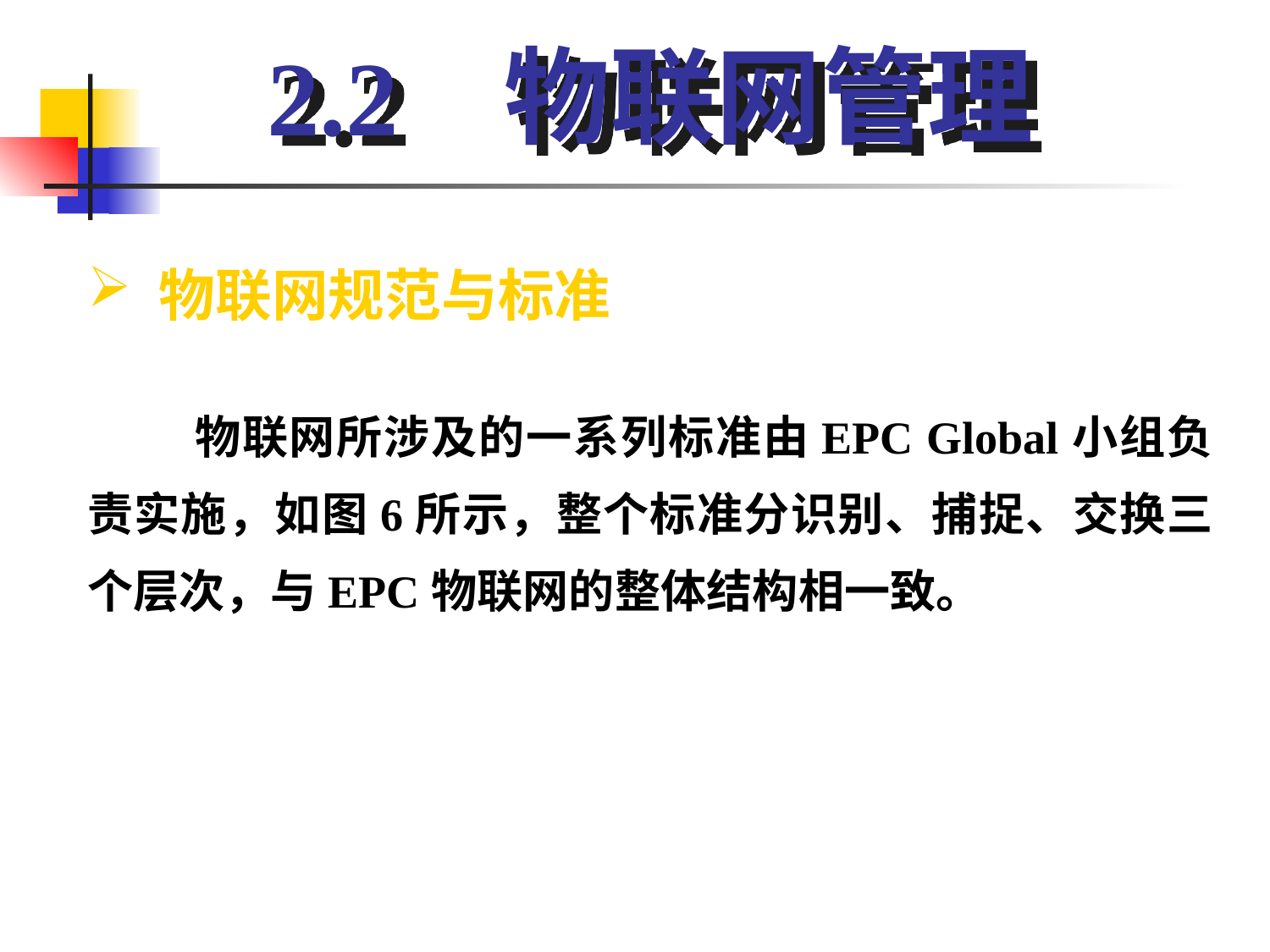

2.2   物联网管理
 物联网规范与标准

        物联网所涉及的一系列标准由EPC Global小组负责实施，如图6所示，整个标准分识别、捕捉、交换三个层次，与EPC物联网的整体结构相一致。